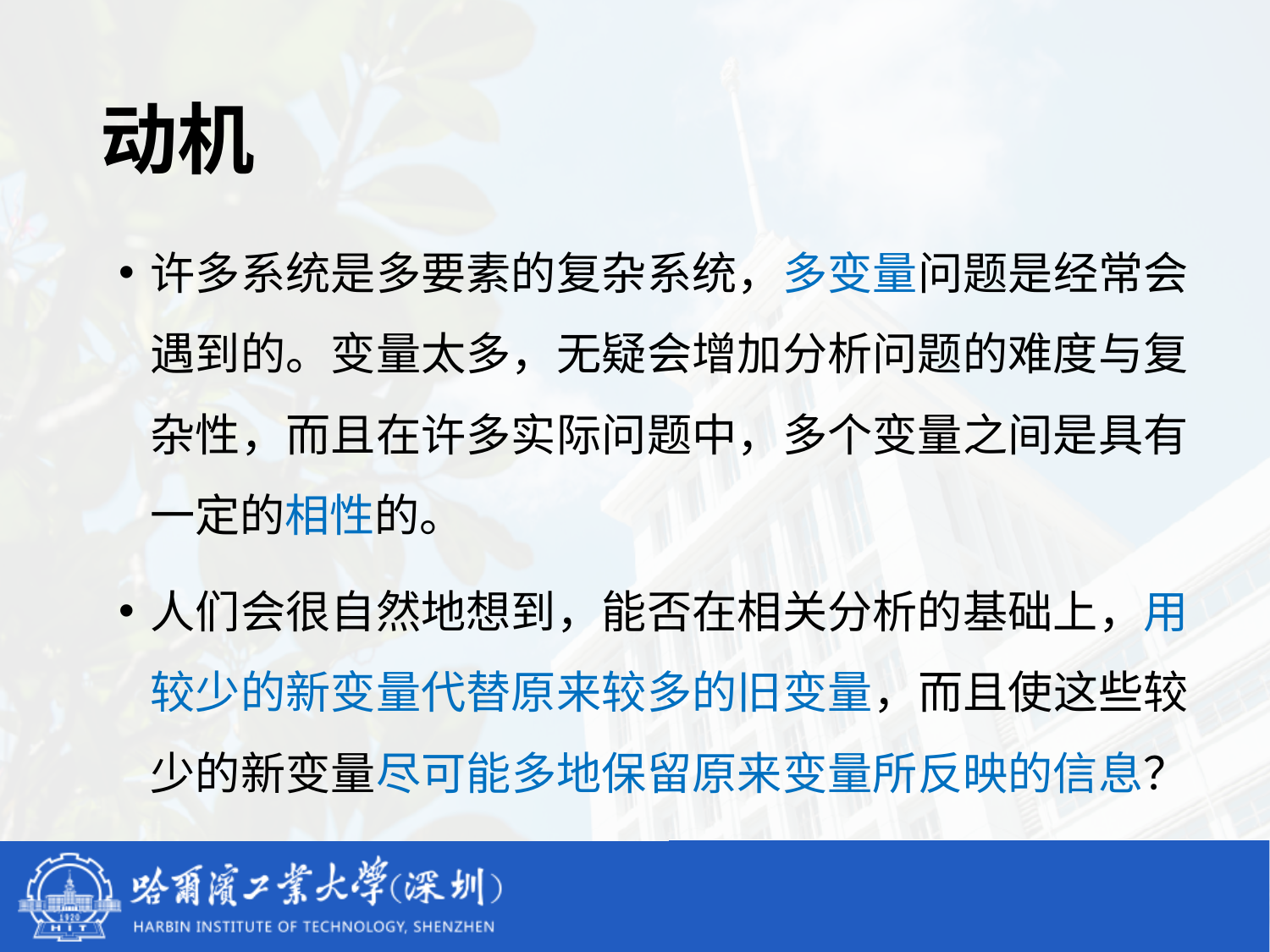

# 动机
许多系统是多要素的复杂系统，多变量问题是经常会遇到的。变量太多，无疑会增加分析问题的难度与复杂性，而且在许多实际问题中，多个变量之间是具有一定的相性的。
人们会很自然地想到，能否在相关分析的基础上，用较少的新变量代替原来较多的旧变量，而且使这些较少的新变量尽可能多地保留原来变量所反映的信息？